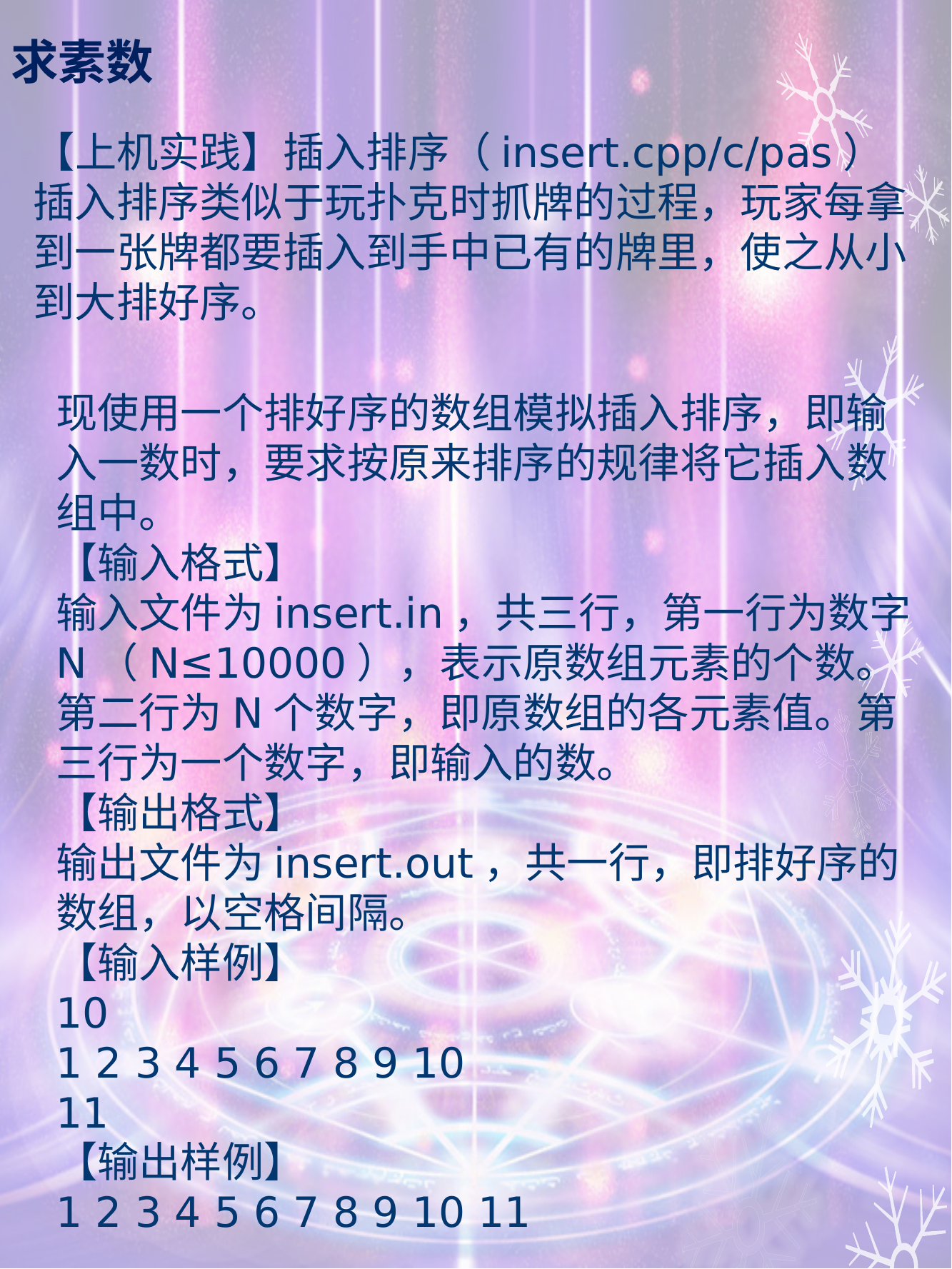

# 求素数

【上机实践】插入排序（insert.cpp/c/pas）
插入排序类似于玩扑克时抓牌的过程，玩家每拿到一张牌都要插入到手中已有的牌里，使之从小到大排好序。
现使用一个排好序的数组模拟插入排序，即输入一数时，要求按原来排序的规律将它插入数组中。
【输入格式】
输入文件为insert.in，共三行，第一行为数字N（N≤10000），表示原数组元素的个数。第二行为N个数字，即原数组的各元素值。第三行为一个数字，即输入的数。
【输出格式】
输出文件为insert.out，共一行，即排好序的数组，以空格间隔。
【输入样例】
10
1 2 3 4 5 6 7 8 9 10
11
【输出样例】
1 2 3 4 5 6 7 8 9 10 11